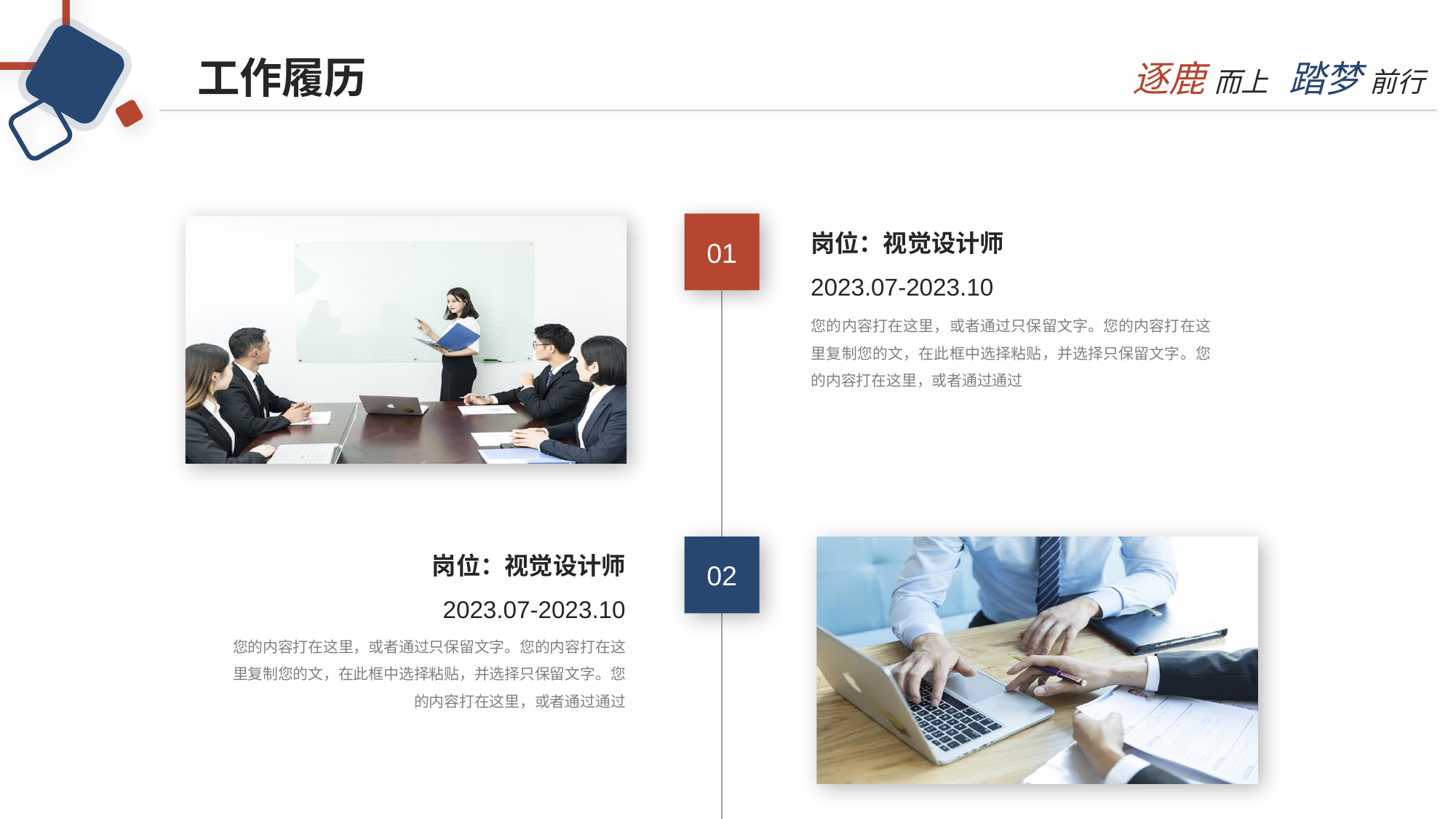

工作履历
01
岗位：视觉设计师
2023.07-2023.10

您的内容打在这里，或者通过只保留文字。您的内容打在这里复制您的文，在此框中选择粘贴，并选择只保留文字。您的内容打在这里，或者通过通过
岗位：视觉设计师
2023.07-2023.10
02

您的内容打在这里，或者通过只保留文字。您的内容打在这里复制您的文，在此框中选择粘贴，并选择只保留文字。您的内容打在这里，或者通过通过